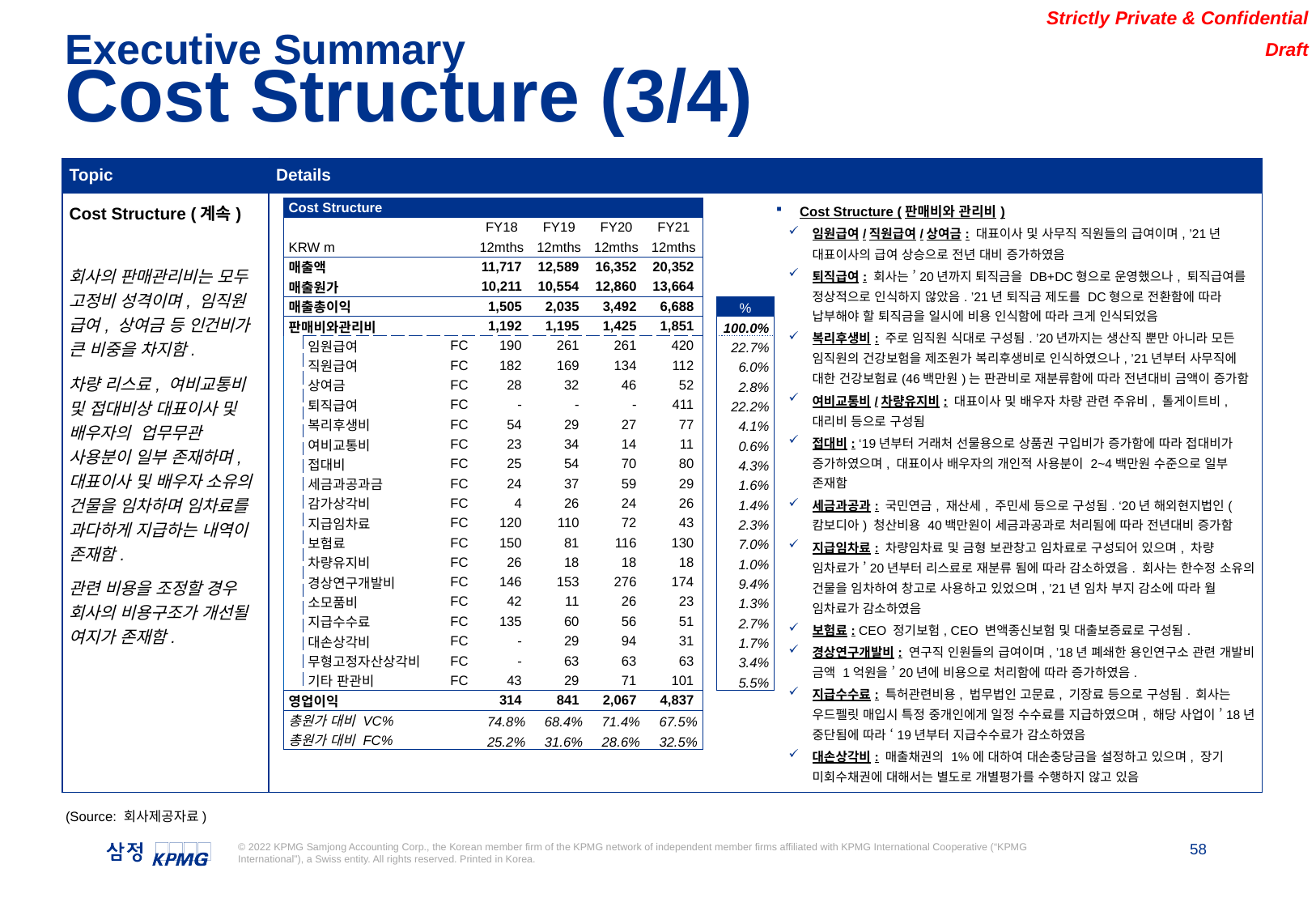

Executive Summary
Cost Structure (3/4)
| Topic | Details |
| --- | --- |
| Cost Structure (계속) 회사의 판매관리비는 모두 고정비 성격이며, 임직원 급여, 상여금 등 인건비가 큰 비중을 차지함. 차량 리스료, 여비교통비 및 접대비상 대표이사 및 배우자의 업무무관 사용분이 일부 존재하며, 대표이사 및 배우자 소유의 건물을 임차하며 임차료를 과다하게 지급하는 내역이 존재함. 관련 비용을 조정할 경우 회사의 비용구조가 개선될 여지가 존재함. | Cost Structure (판매비와 관리비) 임원급여/직원급여/상여금: 대표이사 및 사무직 직원들의 급여이며, ’21년 대표이사의 급여 상승으로 전년 대비 증가하였음 퇴직급여: 회사는 ’20년까지 퇴직금을 DB+DC형으로 운영했으나, 퇴직급여를 정상적으로 인식하지 않았음. ’21년 퇴직금 제도를 DC형으로 전환함에 따라 납부해야 할 퇴직금을 일시에 비용 인식함에 따라 크게 인식되었음 복리후생비: 주로 임직원 식대로 구성됨. ’20년까지는 생산직 뿐만 아니라 모든 임직원의 건강보험을 제조원가 복리후생비로 인식하였으나, ’21년부터 사무직에 대한 건강보험료(46백만원)는 판관비로 재분류함에 따라 전년대비 금액이 증가함 여비교통비/차량유지비: 대표이사 및 배우자 차량 관련 주유비, 톨게이트비, 대리비 등으로 구성됨 접대비: ‘19년부터 거래처 선물용으로 상품권 구입비가 증가함에 따라 접대비가 증가하였으며, 대표이사 배우자의 개인적 사용분이 2~4백만원 수준으로 일부 존재함 세금과공과: 국민연금, 재산세, 주민세 등으로 구성됨. ‘20년 해외현지법인(캄보디아) 청산비용 40백만원이 세금과공과로 처리됨에 따라 전년대비 증가함 지급임차료: 차량임차료 및 금형 보관창고 임차료로 구성되어 있으며, 차량 임차료가 ’20년부터 리스료로 재분류 됨에 따라 감소하였음. 회사는 한수정 소유의 건물을 임차하여 창고로 사용하고 있었으며, ’21년 임차 부지 감소에 따라 월 임차료가 감소하였음 보험료: CEO 정기보험, CEO 변액종신보험 및 대출보증료로 구성됨. 경상연구개발비: 연구직 인원들의 급여이며, ’18년 폐쇄한 용인연구소 관련 개발비 금액 1억원을 ’20년에 비용으로 처리함에 따라 증가하였음. 지급수수료: 특허관련비용, 법무법인 고문료, 기장료 등으로 구성됨. 회사는 우드펠릿 매입시 특정 중개인에게 일정 수수료를 지급하였으며, 해당 사업이 ’18년 중단됨에 따라 ‘19년부터 지급수수료가 감소하였음 대손상각비: 매출채권의 1%에 대하여 대손충당금을 설정하고 있으며, 장기 미회수채권에 대해서는 별도로 개별평가를 수행하지 않고 있음 |
| Cost Structure |  |  |  |  |  |  |  |  |  |  |
| --- | --- | --- | --- | --- | --- | --- | --- | --- | --- | --- |
|  |  |  |  |  | FY18 | FY19 | FY20 | FY21 |  |  |
| KRW m |  |  |  |  | 12mths | 12mths | 12mths | 12mths |  |  |
| 매출액 |  |  |  |  | 11,717 | 12,589 | 16,352 | 20,352 |  |  |
| 매출원가 |  |  |  |  | 10,211 | 10,554 | 12,860 | 13,664 |  |  |
| 매출총이익 |  |  |  |  | 1,505 | 2,035 | 3,492 | 6,688 |  | % |
| 판매비와관리비 |  |  |  |  | 1,192 | 1,195 | 1,425 | 1,851 |  | 100.0% |
|  | 임원급여 |  |  | FC | 190 | 261 | 261 | 420 |  | 22.7% |
|  | 직원급여 |  |  | FC | 182 | 169 | 134 | 112 |  | 6.0% |
|  | 상여금 |  |  | FC | 28 | 32 | 46 | 52 |  | 2.8% |
|  | 퇴직급여 |  |  | FC | - | - | - | 411 |  | 22.2% |
|  | 복리후생비 |  |  | FC | 54 | 29 | 27 | 77 |  | 4.1% |
|  | 여비교통비 |  |  | FC | 23 | 34 | 14 | 11 |  | 0.6% |
|  | 접대비 |  |  | FC | 25 | 54 | 70 | 80 |  | 4.3% |
|  | 세금과공과금 |  |  | FC | 24 | 37 | 59 | 29 |  | 1.6% |
|  | 감가상각비 |  |  | FC | 4 | 26 | 24 | 26 |  | 1.4% |
|  | 지급임차료 |  |  | FC | 120 | 110 | 72 | 43 |  | 2.3% |
|  | 보험료 |  |  | FC | 150 | 81 | 116 | 130 |  | 7.0% |
|  | 차량유지비 |  |  | FC | 26 | 18 | 18 | 18 |  | 1.0% |
|  | 경상연구개발비 |  |  | FC | 146 | 153 | 276 | 174 |  | 9.4% |
|  | 소모품비 |  |  | FC | 42 | 11 | 26 | 23 |  | 1.3% |
|  | 지급수수료 |  |  | FC | 135 | 60 | 56 | 51 |  | 2.7% |
|  | 대손상각비 |  |  | FC | - | 29 | 94 | 31 |  | 1.7% |
|  | 무형고정자산상각비 |  |  | FC | - | 63 | 63 | 63 |  | 3.4% |
|  | 기타 판관비 |  |  | FC | 43 | 29 | 71 | 101 |  | 5.5% |
| 영업이익 |  |  |  |  | 314 | 841 | 2,067 | 4,837 |  |  |
| 총원가 대비 VC% |  |  |  |  | 74.8% | 68.4% | 71.4% | 67.5% |  |  |
| 총원가 대비 FC% |  |  |  |  | 25.2% | 31.6% | 28.6% | 32.5% |  |  |
(Source: 회사제공자료)